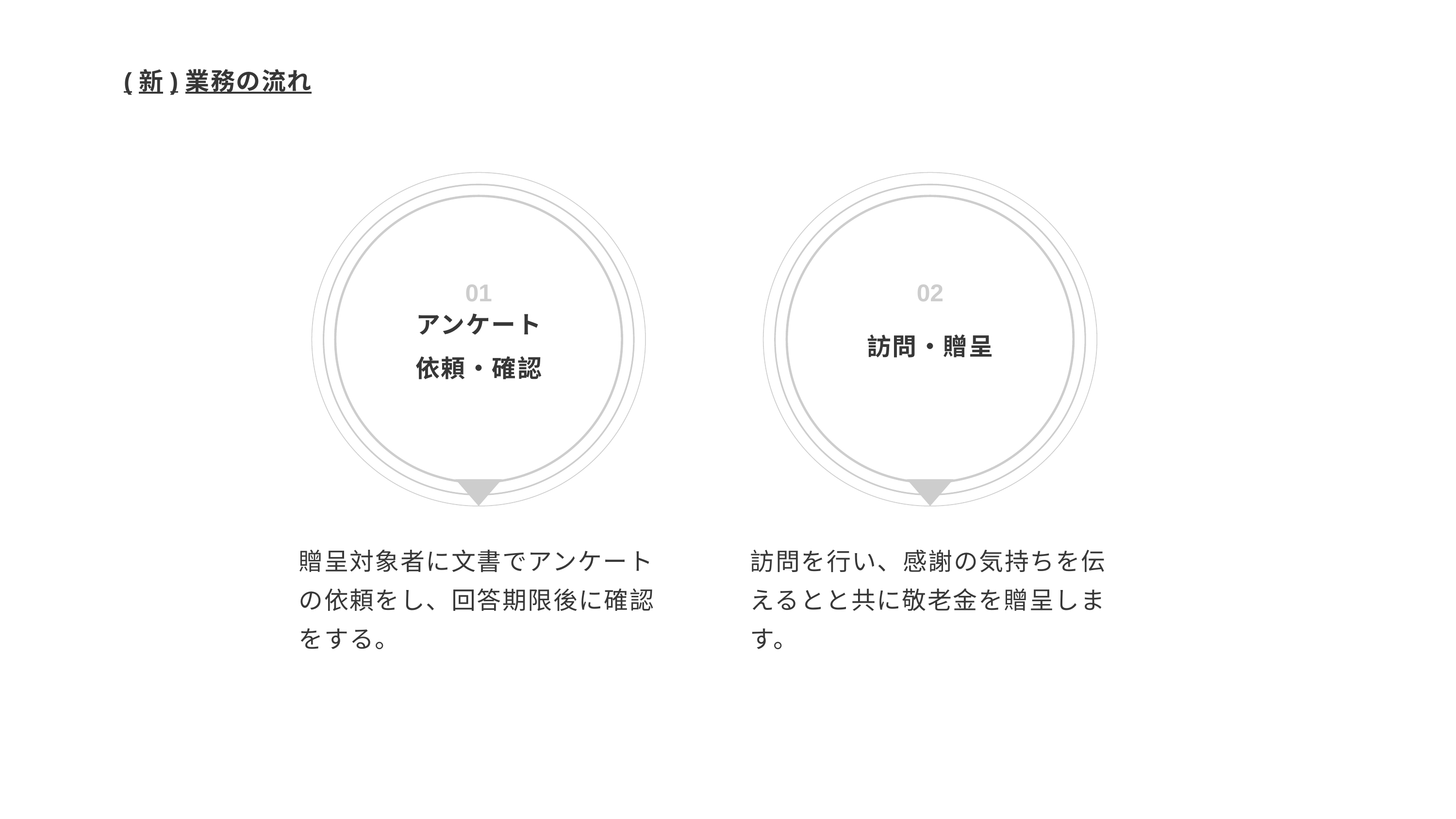

(新)業務の流れ

01
アンケート
依頼・確認

贈呈対象者に文書でアンケートの依頼をし、回答期限後に確認をする。

02
訪問・贈呈

訪問を行い、感謝の気持ちを伝えるとと共に敬老金を贈呈します。